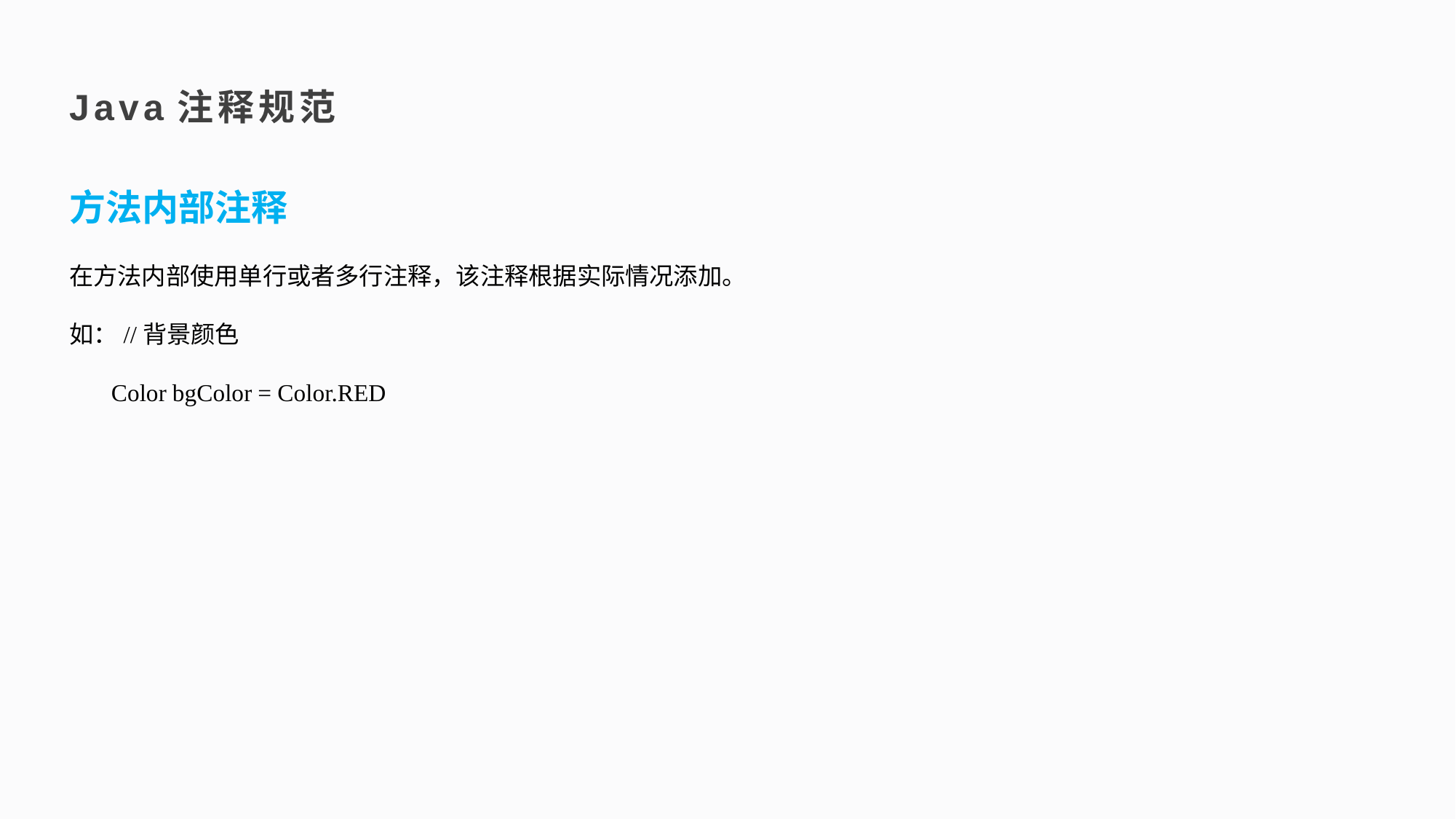

Java注释规范
方法内部注释

在方法内部使用单行或者多行注释，该注释根据实际情况添加。

如：//背景颜色

       Color bgColor = Color.RED